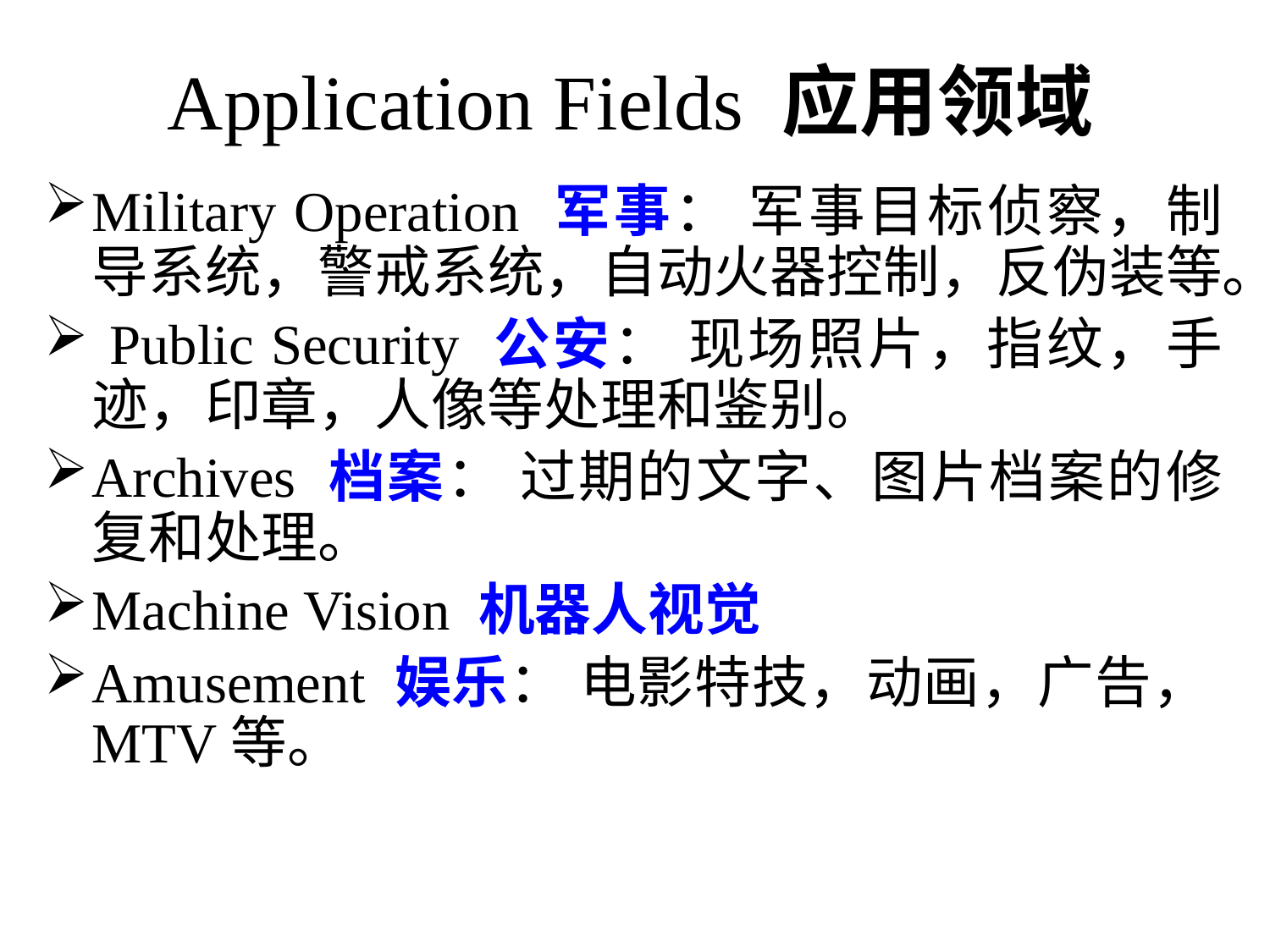

Application Fields 应用领域
Military Operation 军事： 军事目标侦察，制导系统，警戒系统，自动火器控制，反伪装等。
 Public Security 公安： 现场照片，指纹，手迹，印章，人像等处理和鉴别。
Archives 档案： 过期的文字、图片档案的修复和处理。
Machine Vision 机器人视觉
Amusement 娱乐： 电影特技，动画，广告，MTV等。